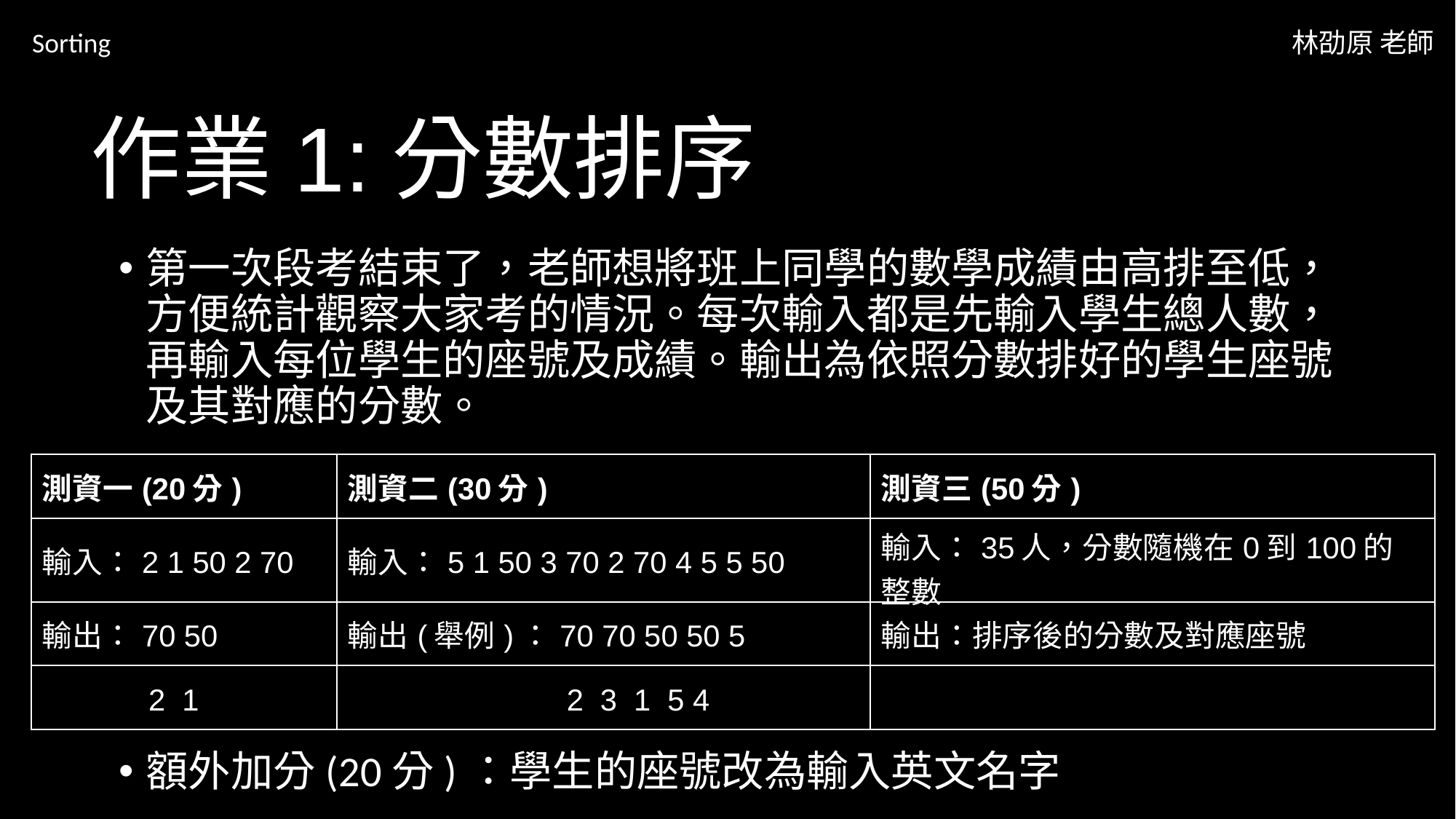

Sorting
林劭原 老師
# 作業1:分數排序
第一次段考結束了，老師想將班上同學的數學成績由高排至低，方便統計觀察大家考的情況。每次輸入都是先輸入學生總人數，再輸入每位學生的座號及成績。輸出為依照分數排好的學生座號及其對應的分數。

額外加分(20分)：學生的座號改為輸入英文名字

| 測資一(20分) | 測資二(30分) | 測資三(50分) |
| --- | --- | --- |
| 輸入：2 1 50 2 70 | 輸入：5 1 50 3 70 2 70 4 5 5 50 | 輸入：35人，分數隨機在0到100的整數 |
| 輸出：70 50 | 輸出(舉例)：70 70 50 50 5 | 輸出：排序後的分數及對應座號 |
| 輸出： 2 1 | 輸出(舉例)： 2 3 1 5 4 |  |